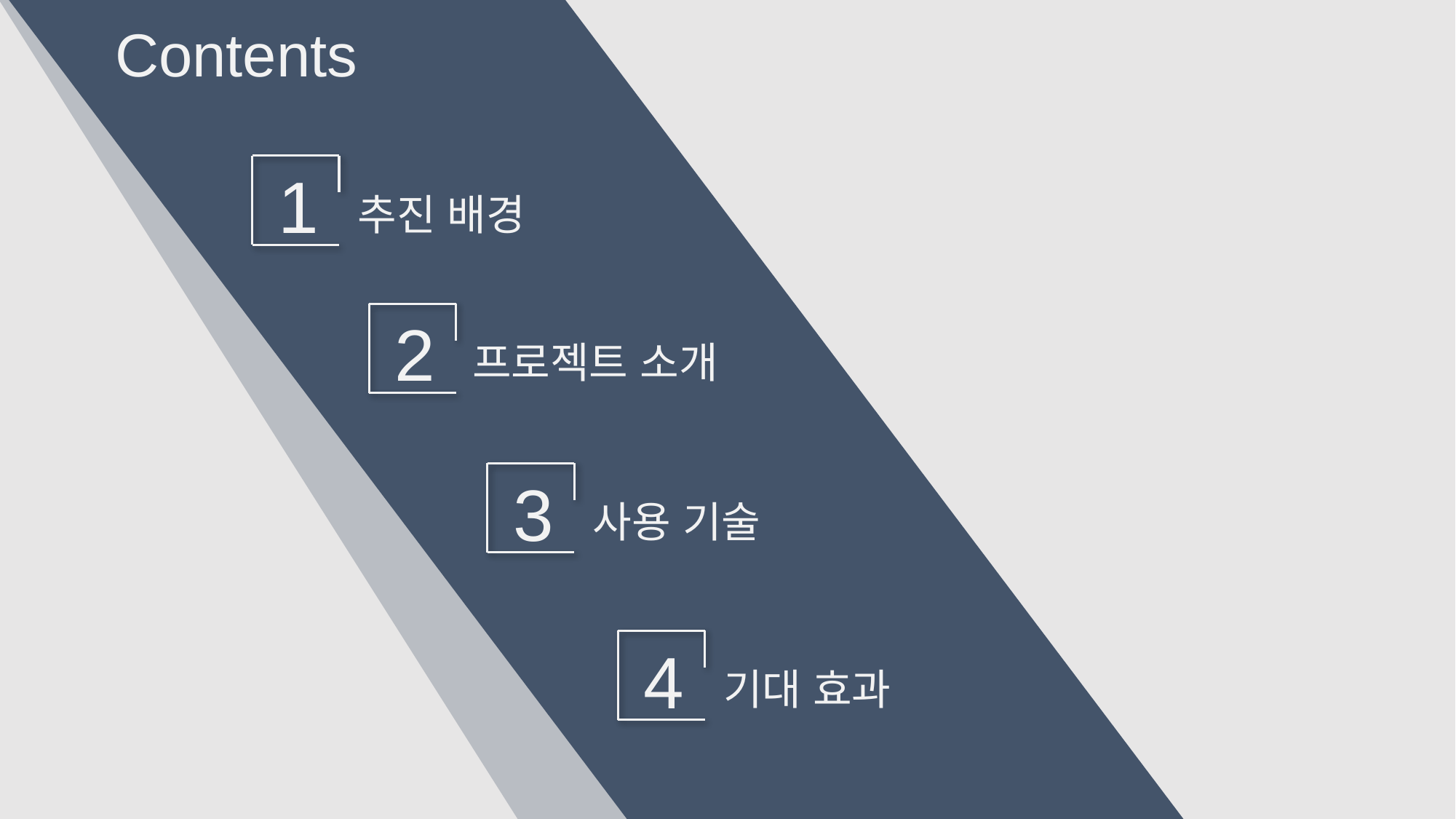

Contents
1
추진 배경
2
프로젝트 소개
3
사용 기술
4
기대 효과